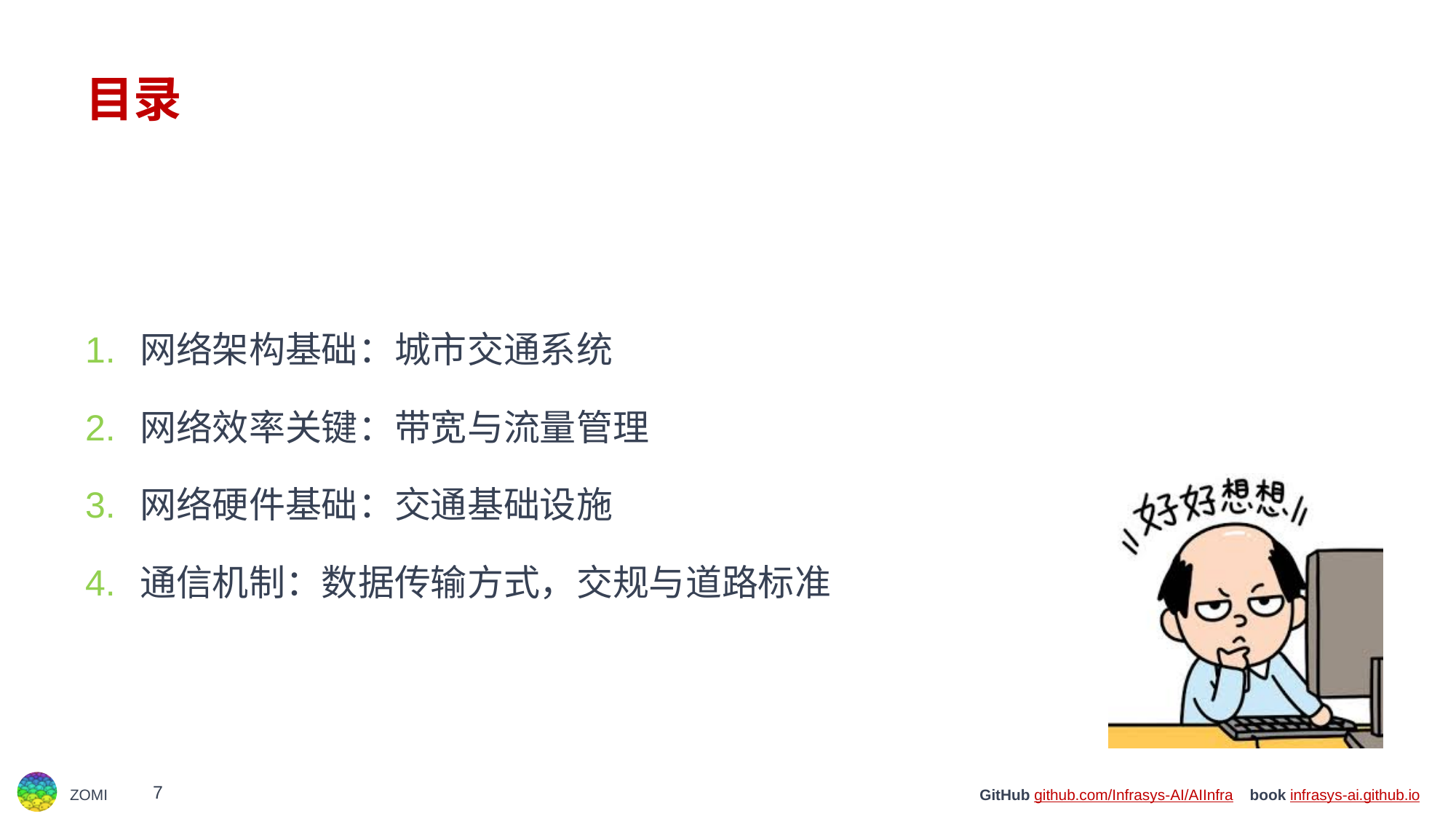

# 目录
网络架构基础：城市交通系统
网络效率关键：带宽与流量管理
网络硬件基础：交通基础设施
通信机制：数据传输方式，交规与道路标准